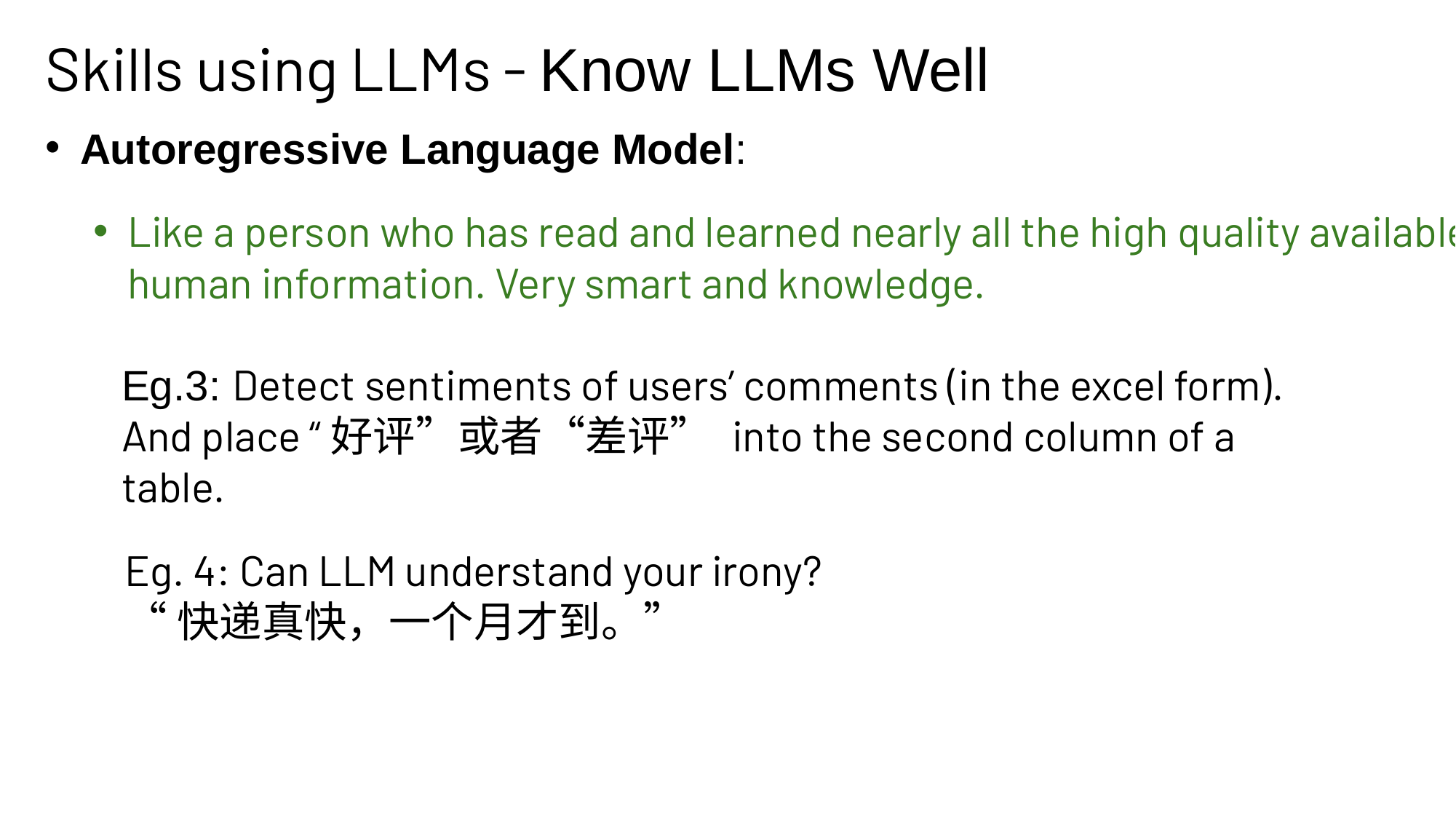

Skills using LLMs - Know LLMs Well

Autoregressive Language Model:

Like a person who has read and learned nearly all the high quality available human information. Very smart and knowledge.
Eg.3: Detect sentiments of users’ comments (in the excel form). And place “好评”或者“差评” into the second column of a table.

Eg. 4: Can LLM understand your irony?
“快递真快，一个月才到。”